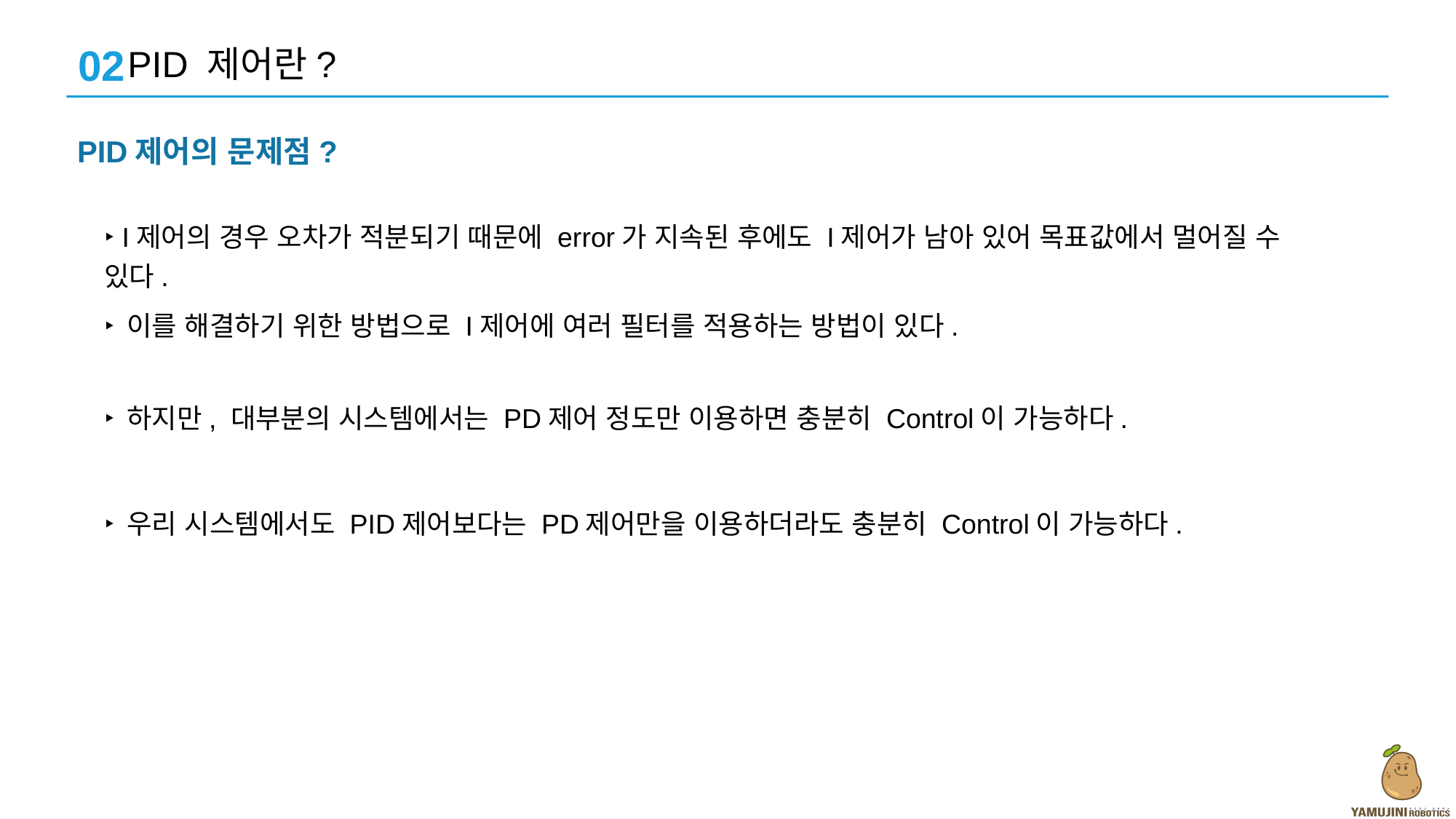

02
PID 제어란?

PID제어의 문제점?
‣ I제어의 경우 오차가 적분되기 때문에 error가 지속된 후에도 I제어가 남아 있어 목표값에서 멀어질 수 있다.
‣ 이를 해결하기 위한 방법으로 I제어에 여러 필터를 적용하는 방법이 있다.
‣ 하지만, 대부분의 시스템에서는 PD제어 정도만 이용하면 충분히 Control이 가능하다.
‣ 우리 시스템에서도 PID제어보다는 PD제어만을 이용하더라도 충분히 Control이 가능하다.